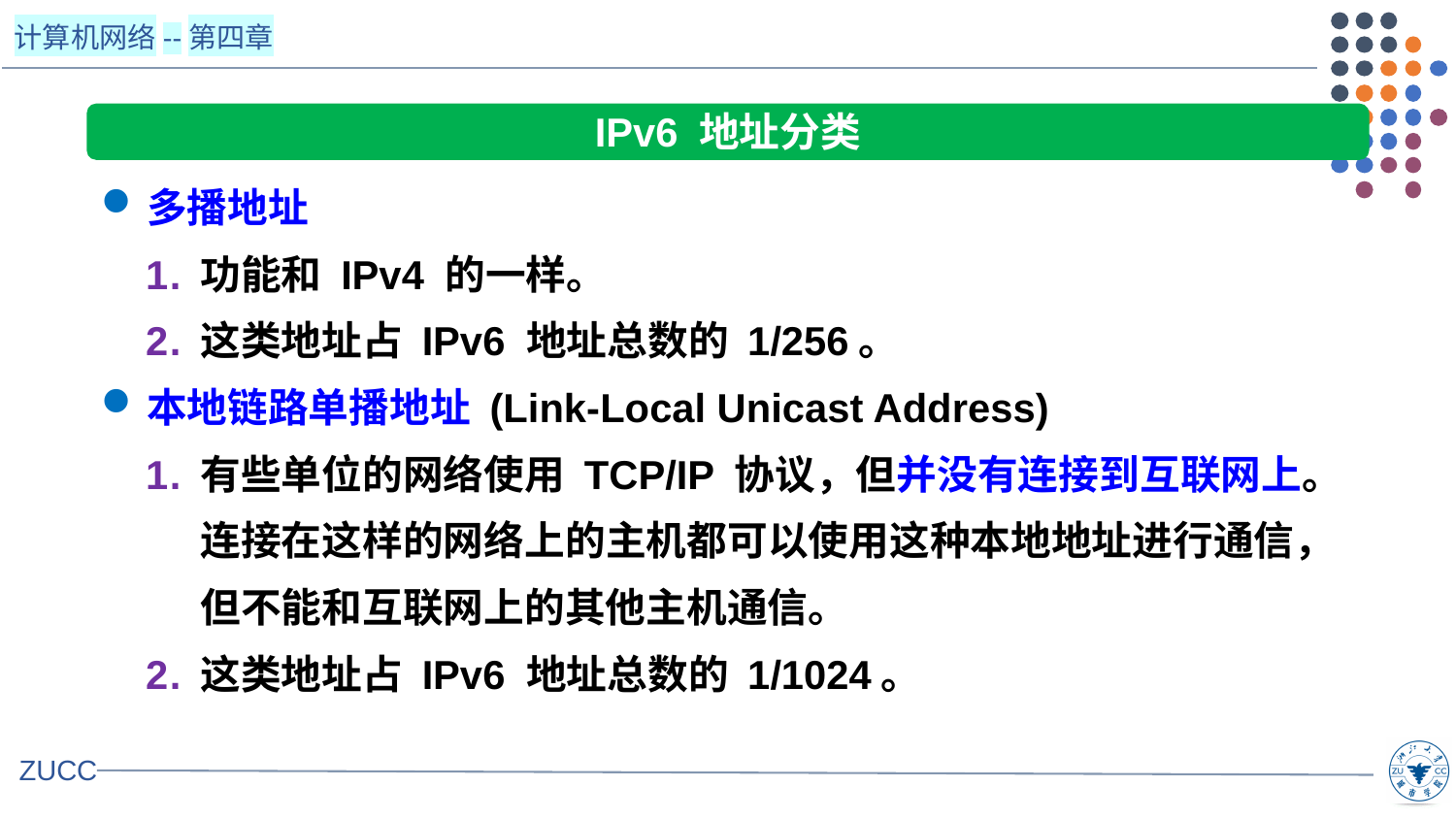

IPv6 地址分类

多播地址
功能和 IPv4 的一样。
这类地址占 IPv6 地址总数的 1/256。
本地链路单播地址 (Link-Local Unicast Address)
有些单位的网络使用 TCP/IP 协议，但并没有连接到互联网上。连接在这样的网络上的主机都可以使用这种本地地址进行通信，但不能和互联网上的其他主机通信。
这类地址占 IPv6 地址总数的 1/1024。